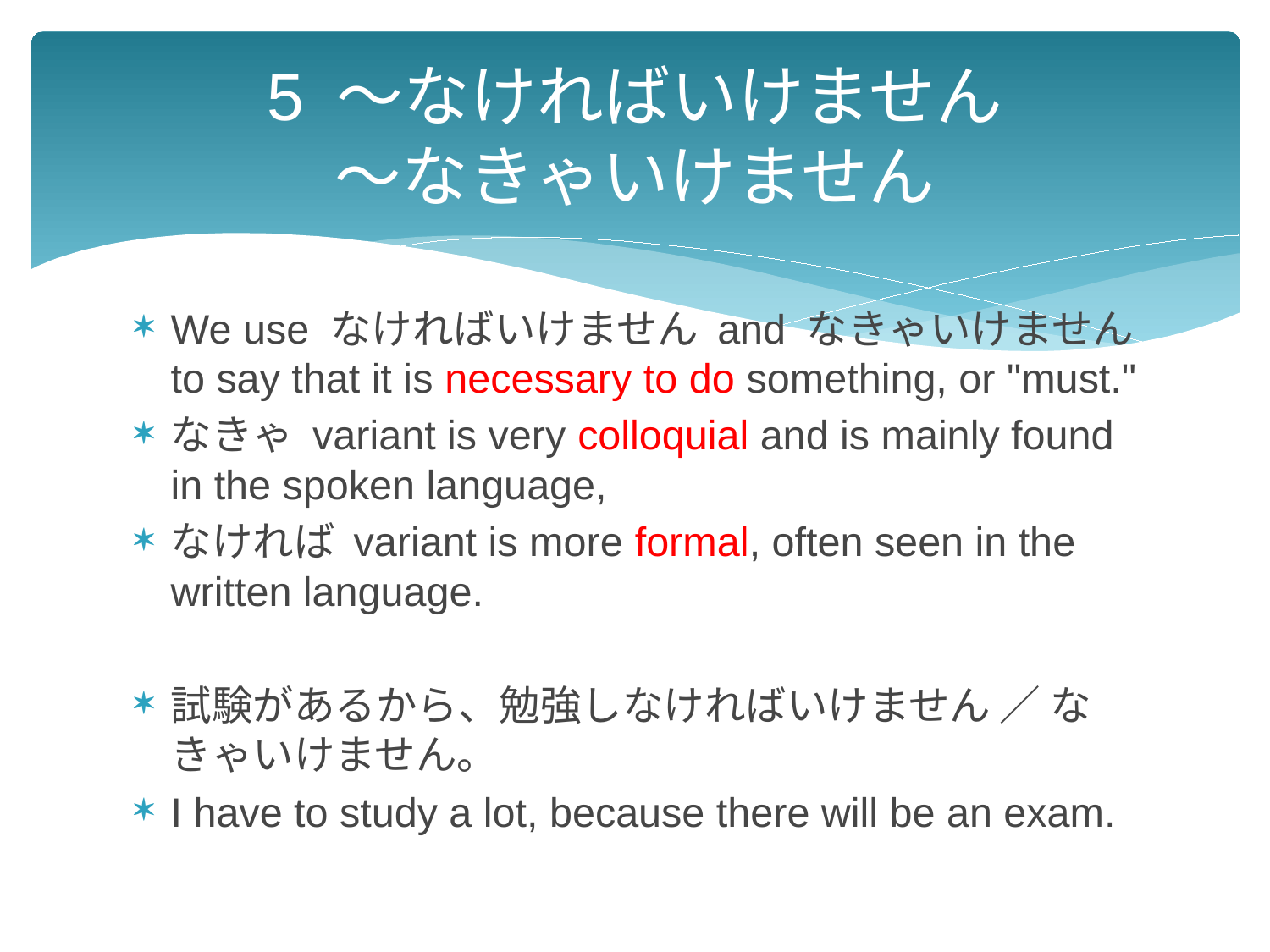

# 5 ～なければいけません ～なきゃいけません
We use なければいけません and なきゃいけません to say that it is necessary to do something, or "must."
なきゃ variant is very colloquial and is mainly found in the spoken language,
なければ variant is more formal, often seen in the written language.

試験があるから、勉強しなければいけません ／ なきゃいけません。
I have to study a lot, because there will be an exam.